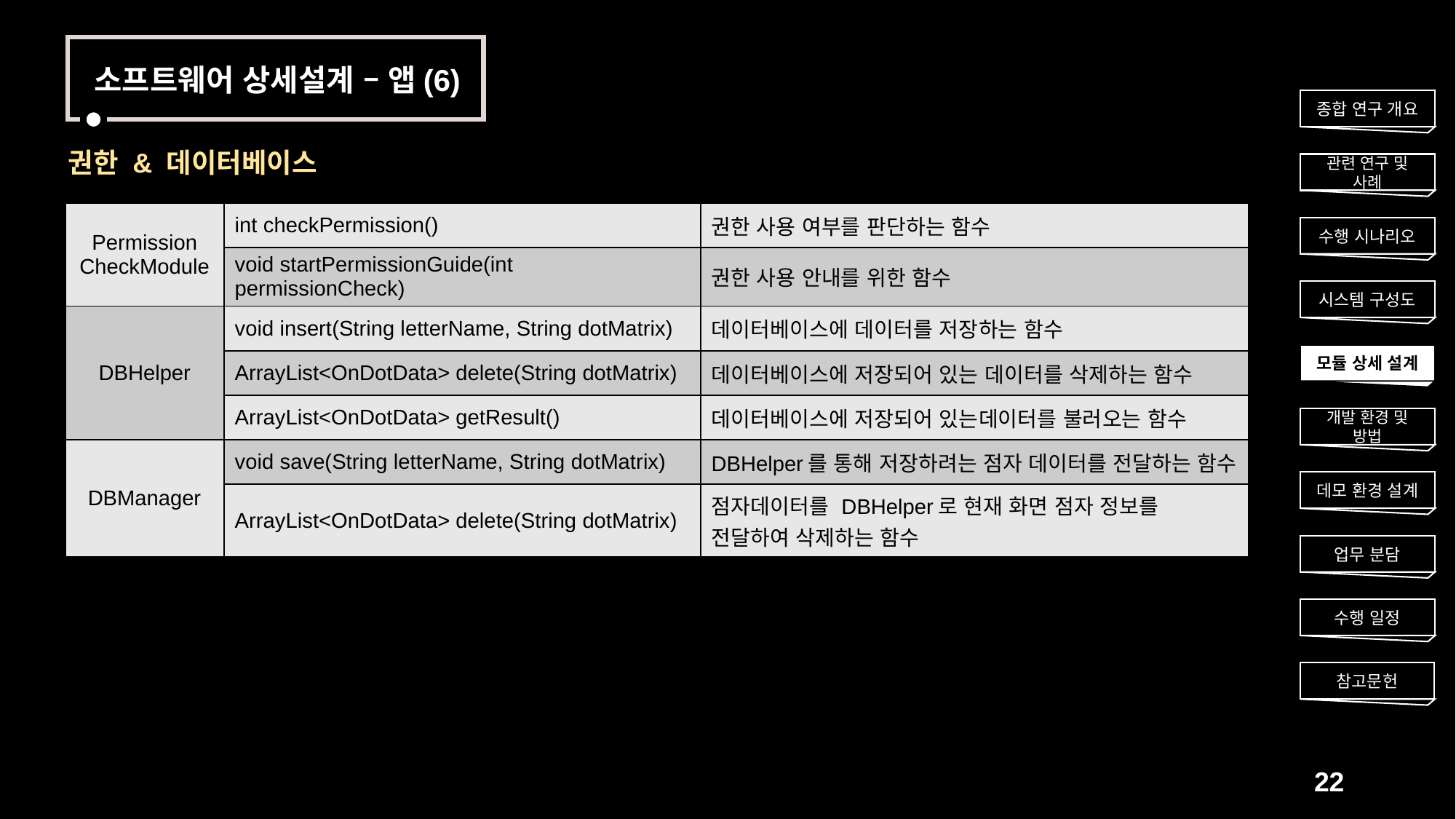

소프트웨어 상세설계 – 앱(6)
종합 연구 개요

권한 & 데이터베이스
관련 연구 및 사례

| Permission CheckModule | int checkPermission() | 권한 사용 여부를 판단하는 함수 |
| --- | --- | --- |
|  | void startPermissionGuide(int permissionCheck) | 권한 사용 안내를 위한 함수 |
| DBHelper | void insert(String letterName, String dotMatrix) | 데이터베이스에 데이터를 저장하는 함수 |
|  | ArrayList<OnDotData> delete(String dotMatrix) | 데이터베이스에 저장되어 있는 데이터를 삭제하는 함수 |
|  | ArrayList<OnDotData> getResult() | 데이터베이스에 저장되어 있는데이터를 불러오는 함수 |
| DBManager | void save(String letterName, String dotMatrix) | DBHelper를 통해 저장하려는 점자 데이터를 전달하는 함수 |
|  | ArrayList<OnDotData> delete(String dotMatrix) | 점자데이터를 DBHelper로 현재 화면 점자 정보를 전달하여 삭제하는 함수 |
수행 시나리오

시스템 구성도

모듈 상세 설계

개발 환경 및 방법

데모 환경 설계

업무 분담

수행 일정

참고문헌

22